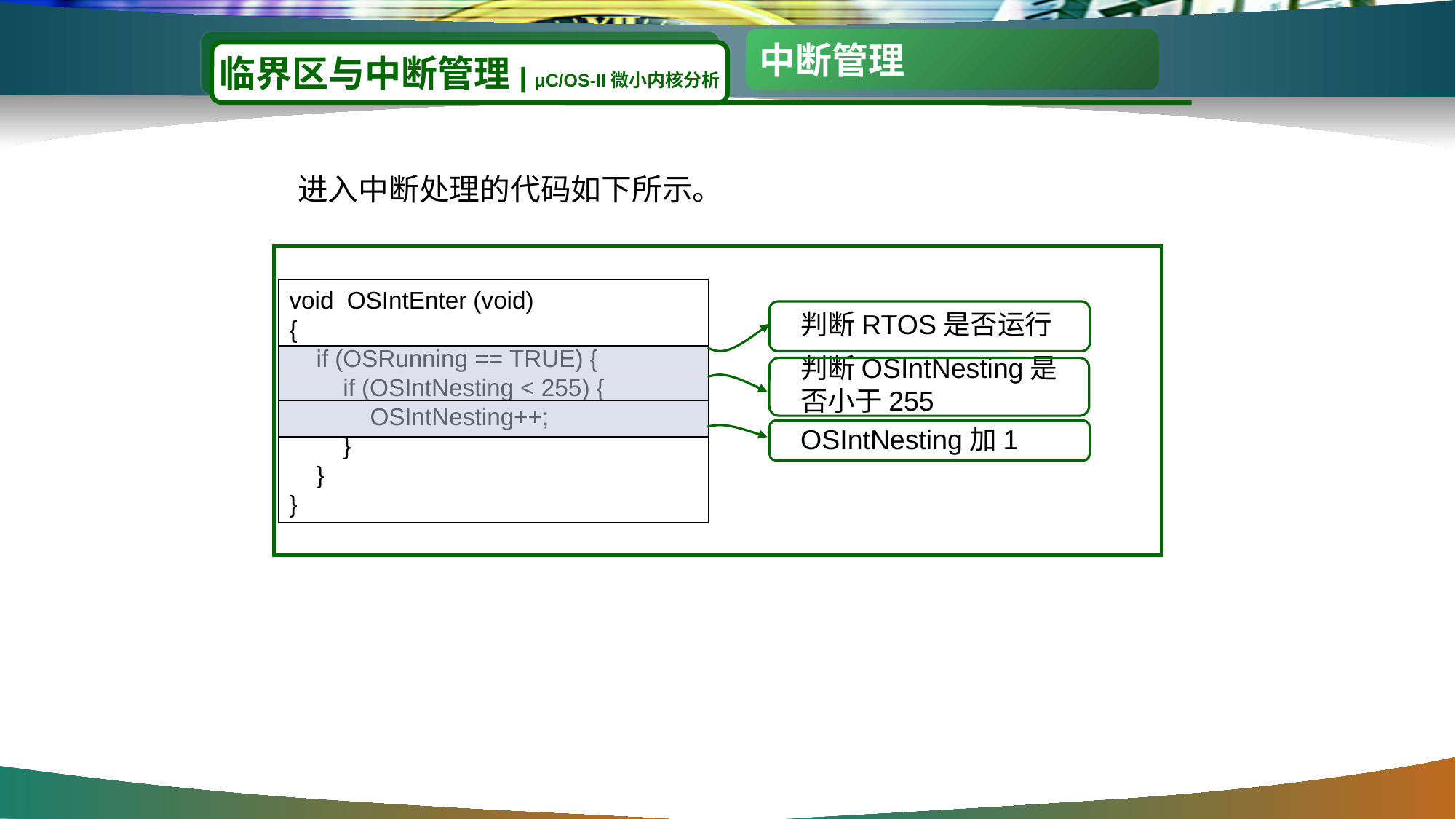

#
中断管理
临界区与中断管理| μC/OS-II微小内核分析

进入中断处理的代码如下所示。

void  OSIntEnter (void)
{
    if (OSRunning == TRUE) {
        if (OSIntNesting < 255) {
            OSIntNesting++;
        }
    }
}

判断RTOS是否运行

判断OSIntNesting是否小于255

OSIntNesting加1